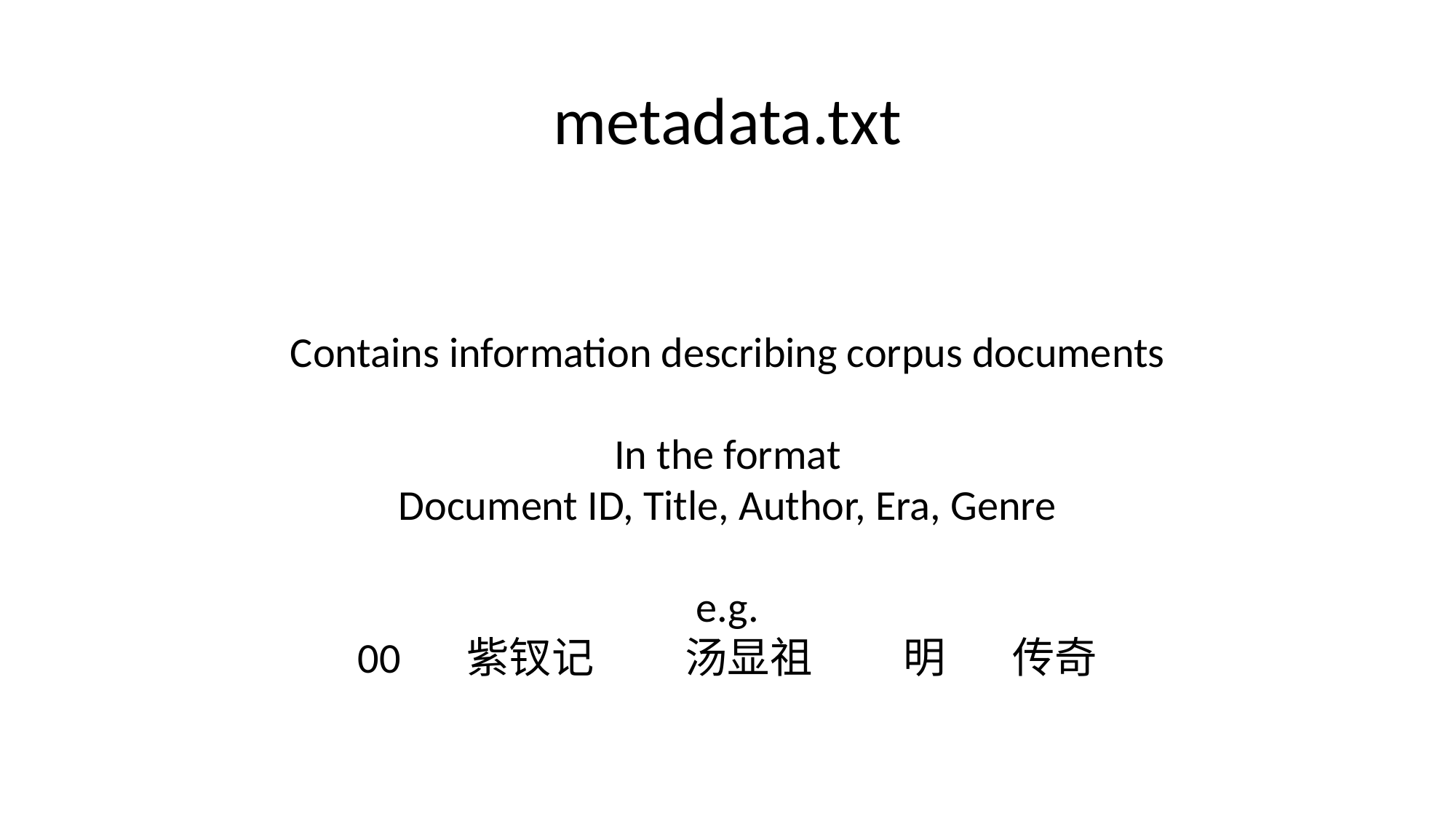

# metadata.txt

Contains information describing corpus documents

In the format
Document ID, Title, Author, Era, Genre

e.g.
00	紫钗记	汤显祖	明	传奇